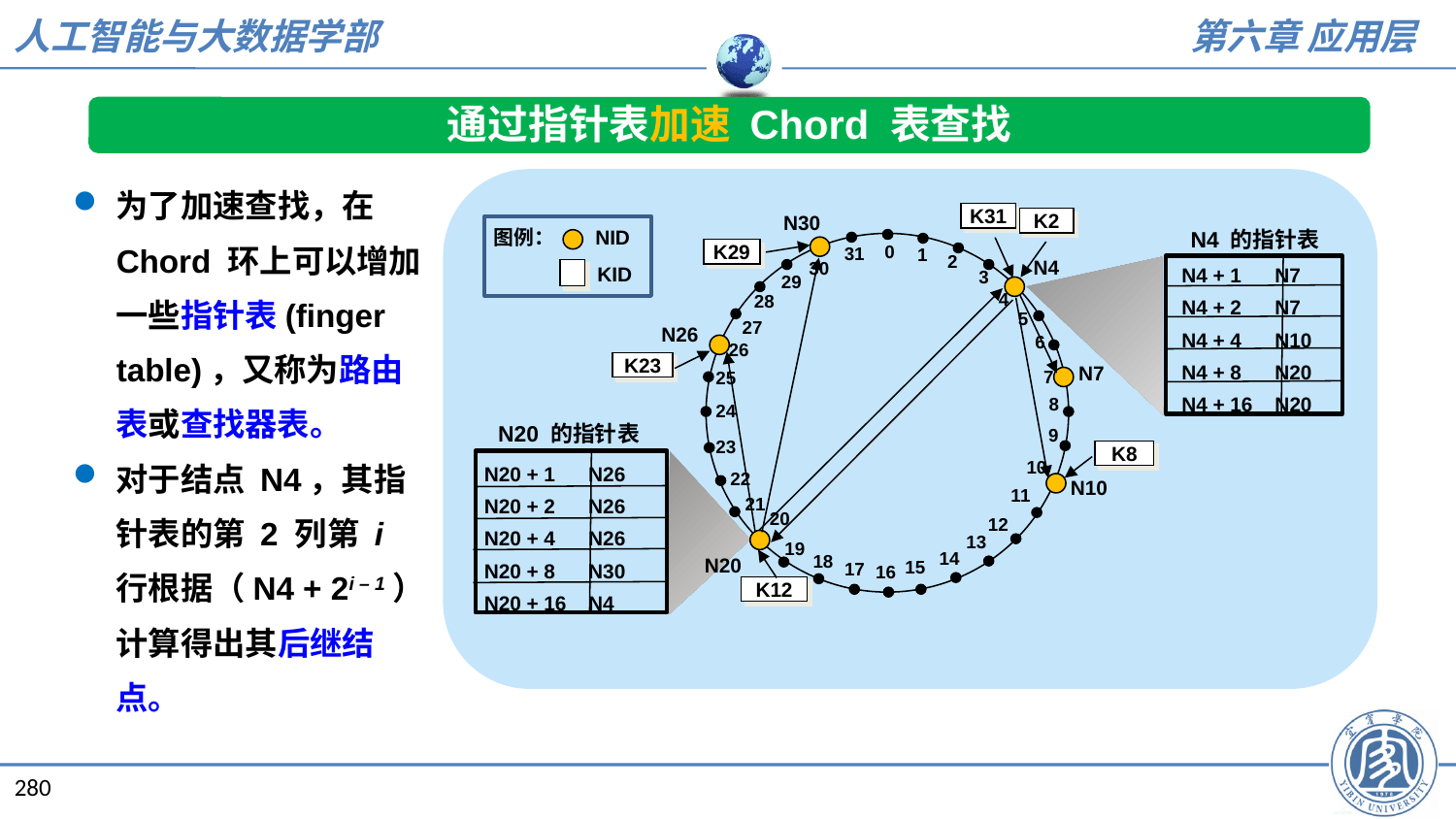

通过指针表加速 Chord 表查找

为了加速查找，在 Chord 环上可以增加一些指针表(finger table)，又称为路由表或查找器表。
对于结点 N4，其指针表的第 2 列第 i  行根据（N4 + 2i – 1）计算得出其后继结点。

K31
N30
K2

图例：
NID
N4 的指针表

0

31
1

K29
2

N4 + 1      N7
N4 + 2      N7
N4 + 4      N10
N4 + 8      N20
N4 + 16    N20

N4
30
KID

3

29

4

28
5

27

N26
6
26

K23
N7
7
25

8
24

N20 的指针表
9
23

K8

N20 + 1      N26
N20 + 2      N26
N20 + 4      N26
N20 + 8      N30
N20 + 16    N4

10

22
N10

11
21
20
12

13

19

14
18
N20
15
17
16

K12

280